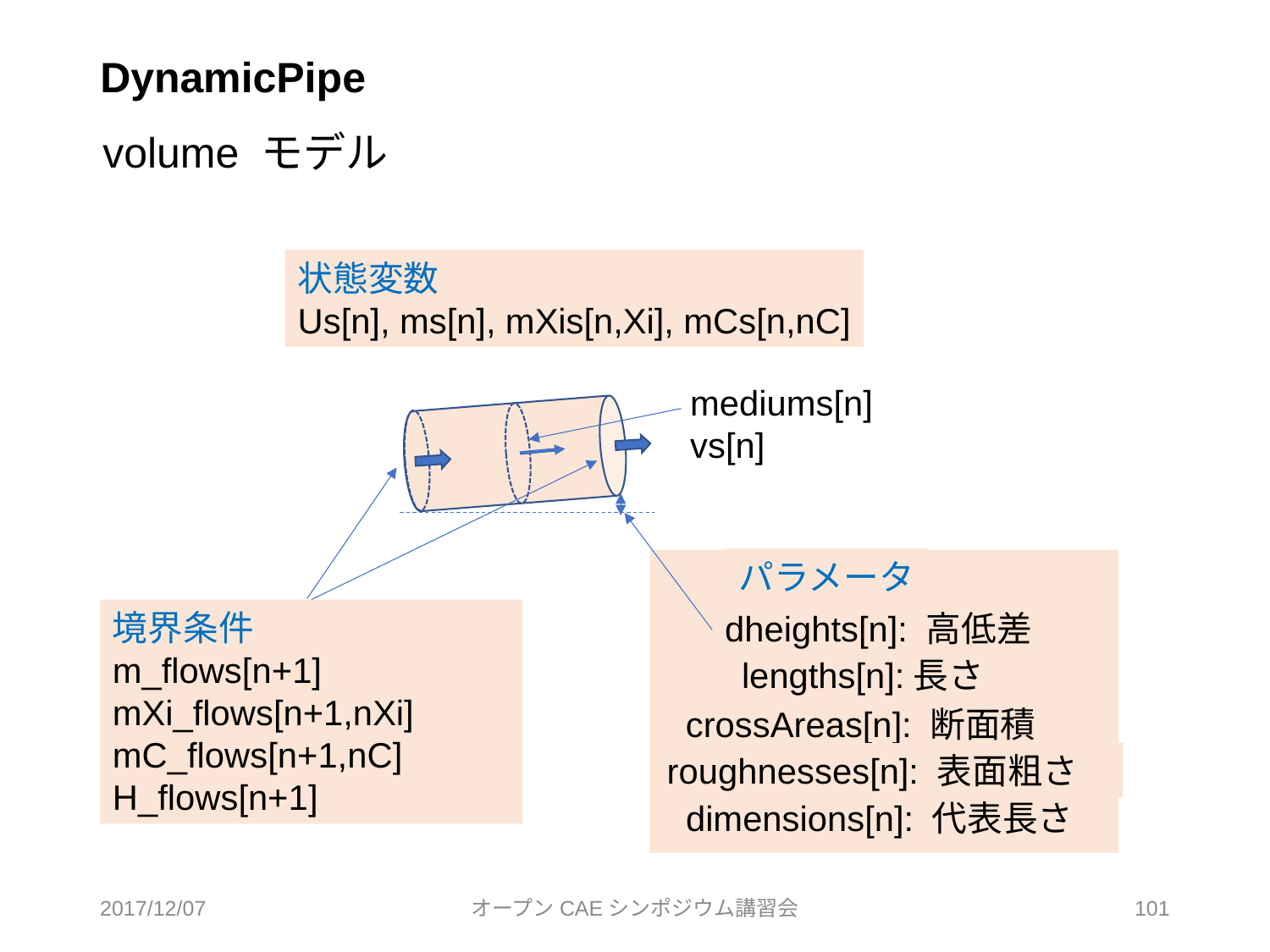

# DynamicPipe
volume モデル
状態変数
Us[n], ms[n], mXis[n,Xi], mCs[n,nC]

mediums[n]
vs[n]

パラメータ
dheights[n]: 高低差
lengths[n]:長さ
crossAreas[n]: 断面積
roughnesses[n]: 表面粗さ
dimensions[n]: 代表長さ

境界条件
m_flows[n+1]
mXi_flows[n+1,nXi]
mC_flows[n+1,nC]
H_flows[n+1]
2017/12/07
オープンCAEシンポジウム講習会
101